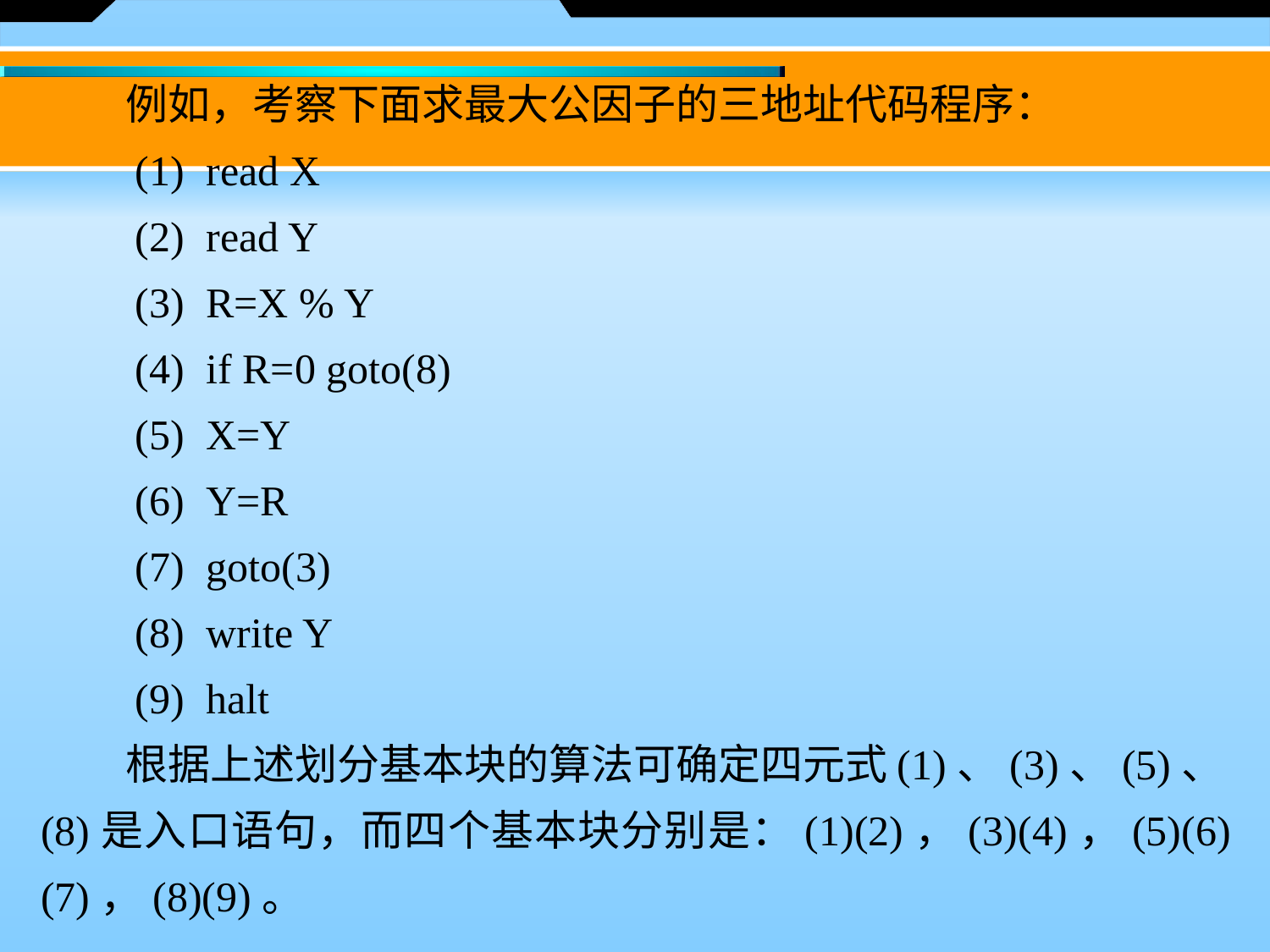

例如，考察下面求最大公因子的三地址代码程序：
　　(1)  read X
　　(2)  read Y
　　(3)  R=X % Y
　　(4)  if R=0 goto(8)
　　(5)  X=Y
　　(6)  Y=R
　　(7)  goto(3)
　　(8)  write Y
　　(9)  halt
　　根据上述划分基本块的算法可确定四元式(1)、(3)、(5)、(8)是入口语句，而四个基本块分别是：(1)(2)，(3)(4)，(5)(6)(7)，(8)(9)。